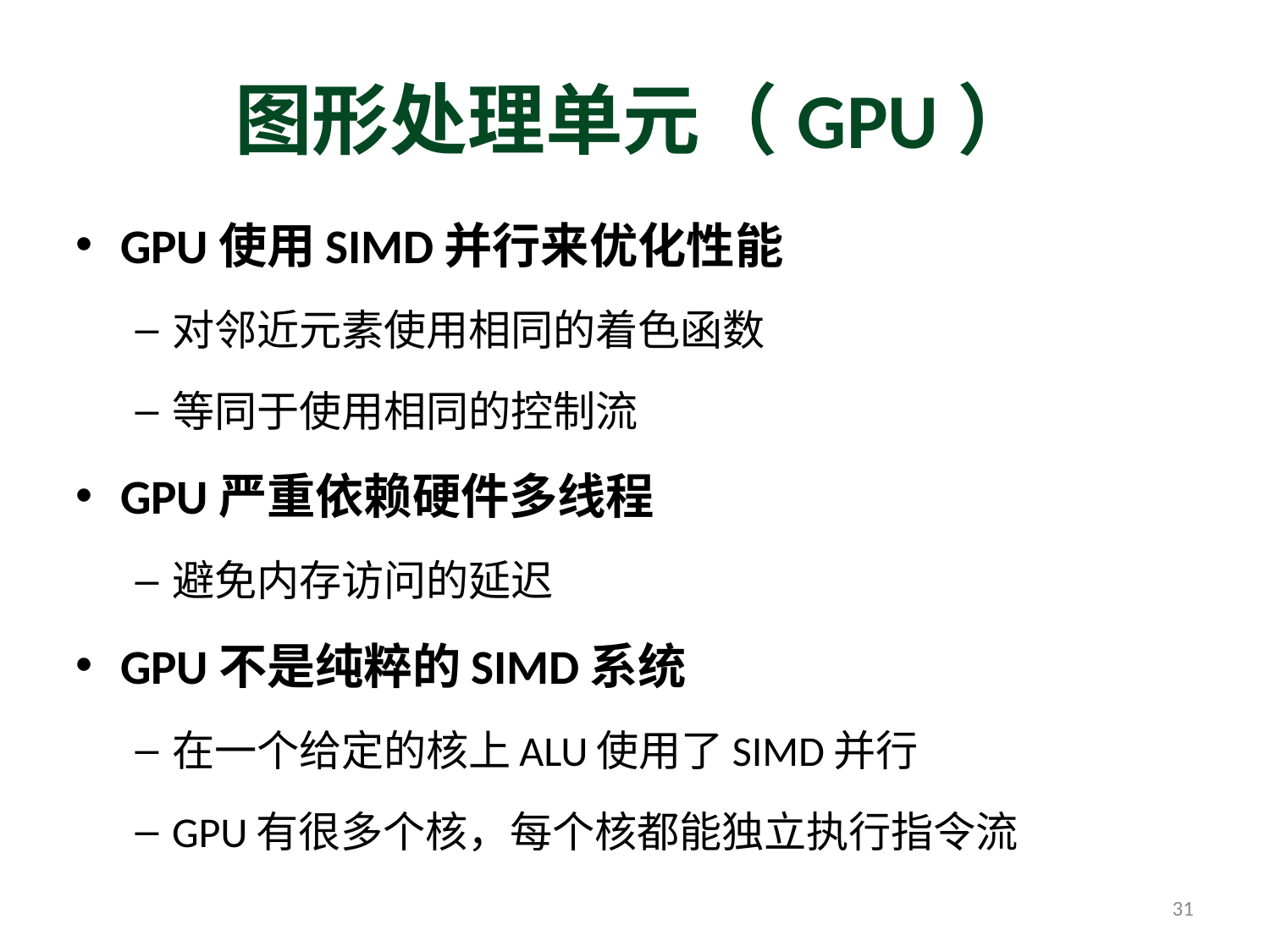

# 图形处理单元（GPU）
GPU使用SIMD并行来优化性能
对邻近元素使用相同的着色函数
等同于使用相同的控制流
GPU严重依赖硬件多线程
避免内存访问的延迟
GPU不是纯粹的SIMD系统
在一个给定的核上ALU使用了SIMD并行
GPU有很多个核，每个核都能独立执行指令流
31